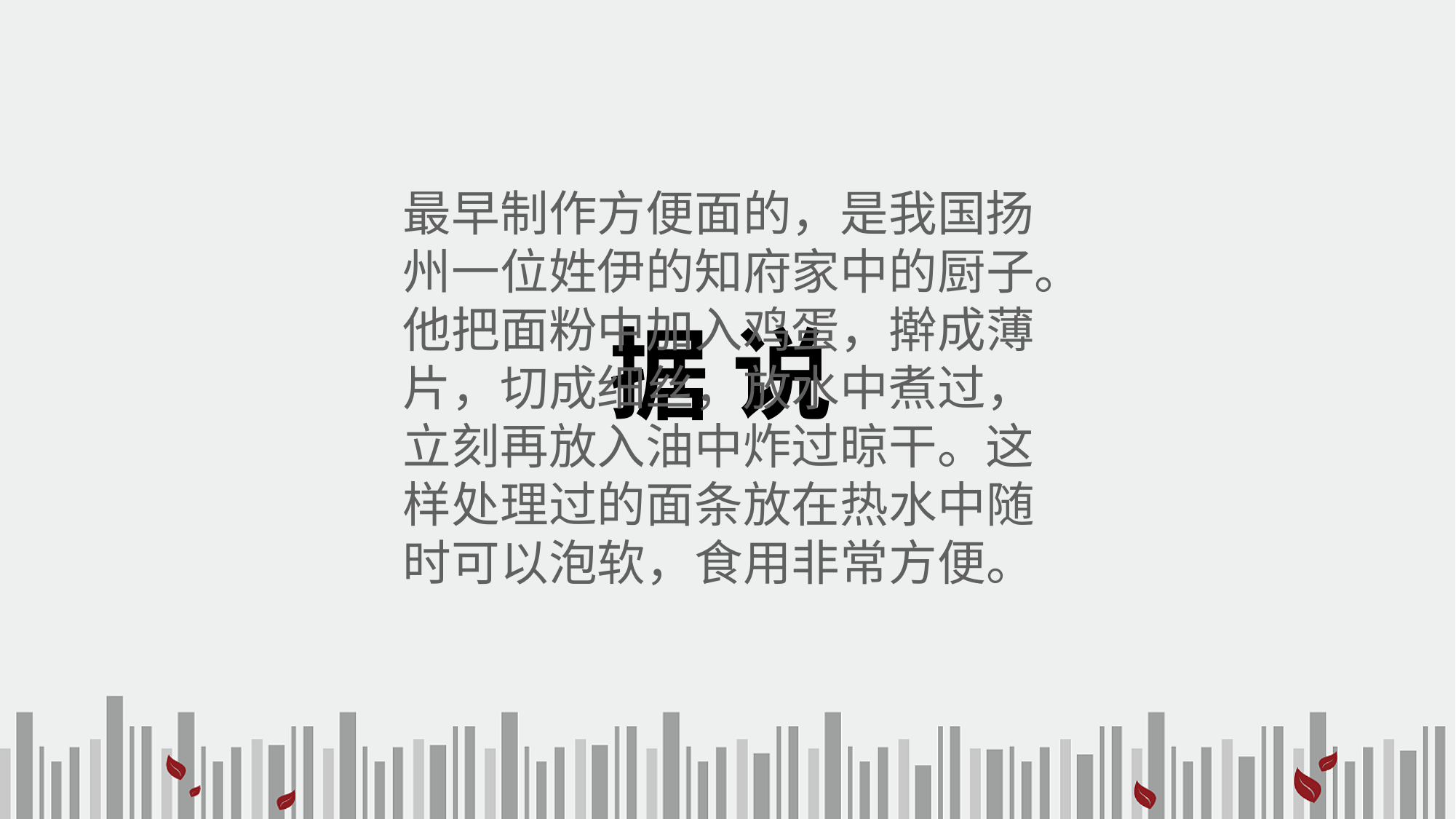

最早制作方便面的，是我国扬州一位姓伊的知府家中的厨子。他把面粉中加入鸡蛋，擀成薄片，切成细丝，放水中煮过，立刻再放入油中炸过晾干。这样处理过的面条放在热水中随时可以泡软，食用非常方便。
据 说